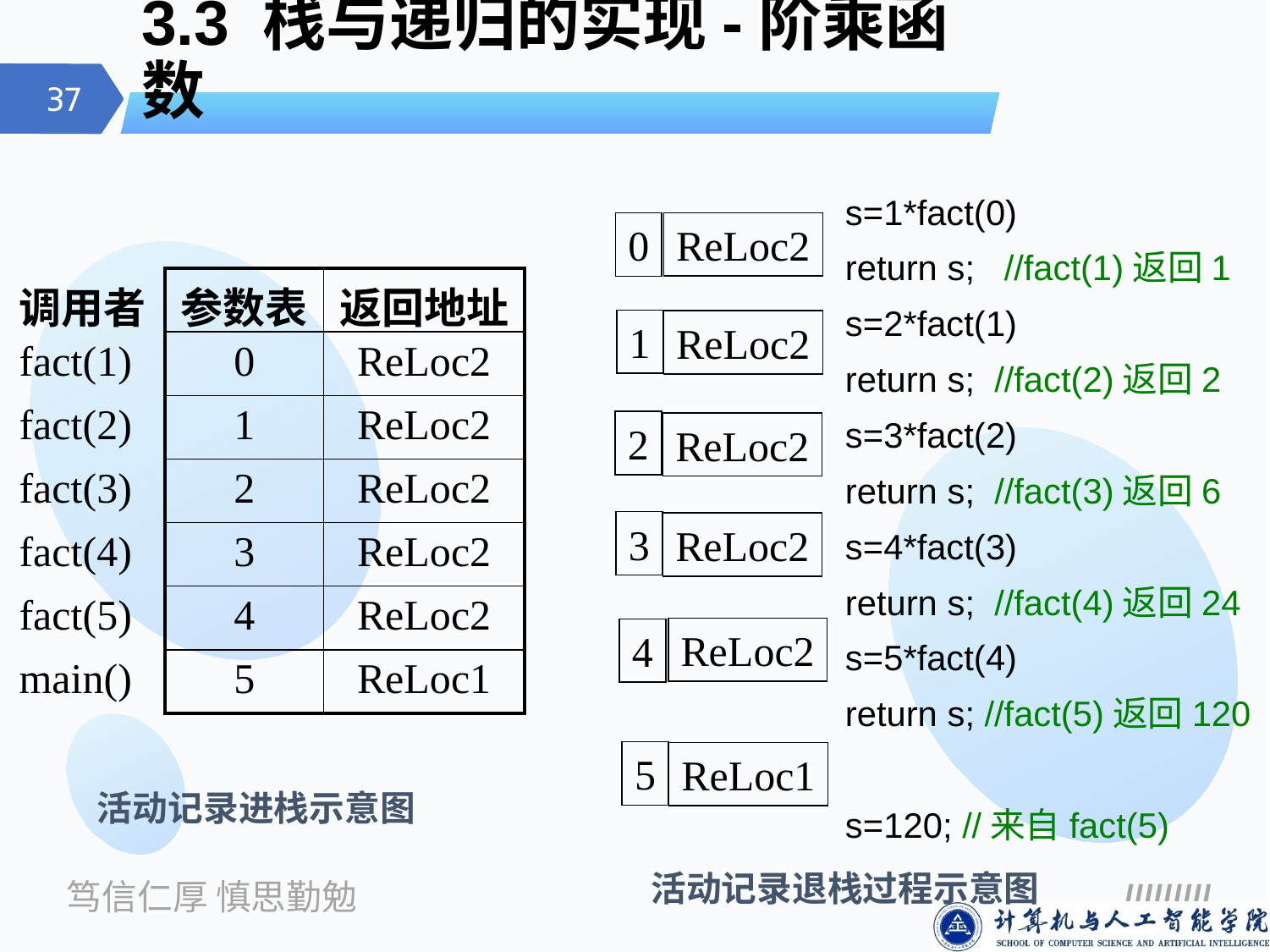

# 3.3 栈与递归的实现-阶乘函数
s=1*fact(0)
return s;   //fact(1)返回1
s=2*fact(1)
return s;  //fact(2)返回2
s=3*fact(2)
return s;  //fact(3)返回6
s=4*fact(3)
return s;  //fact(4)返回24
s=5*fact(4)
return s; //fact(5)返回120

s=120; //来自fact(5)
ReLoc2
0
1
ReLoc2
2
ReLoc2
3
ReLoc2
ReLoc2
4
5
ReLoc1
| 调用者 |
| --- |
| fact(1) |
| fact(2) |
| fact(3) |
| fact(4) |
| fact(5) |
| main() |
| 参数表 | 返回地址 |
| --- | --- |
| 0 | ReLoc2 |
| 1 | ReLoc2 |
| 2 | ReLoc2 |
| 3 | ReLoc2 |
| 4 | ReLoc2 |
| 5 | ReLoc1 |
活动记录进栈示意图
活动记录退栈过程示意图